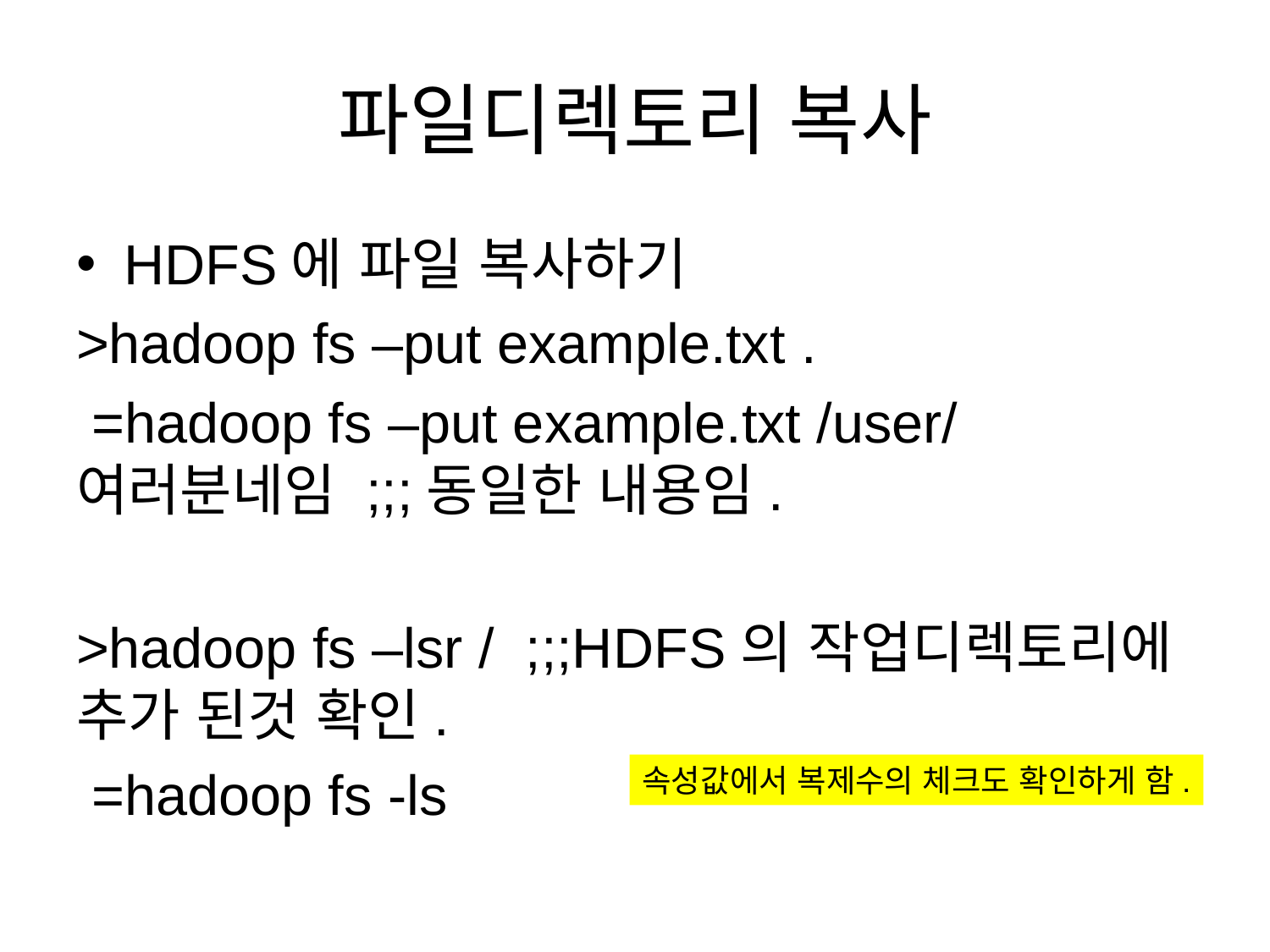

# 파일디렉토리 복사
HDFS에 파일 복사하기
>hadoop fs –put example.txt .
 =hadoop fs –put example.txt /user/여러분네임 ;;;동일한 내용임.

>hadoop fs –lsr /  ;;;HDFS의 작업디렉토리에 추가 된것 확인.
 =hadoop fs -ls

속성값에서 복제수의 체크도 확인하게 함.